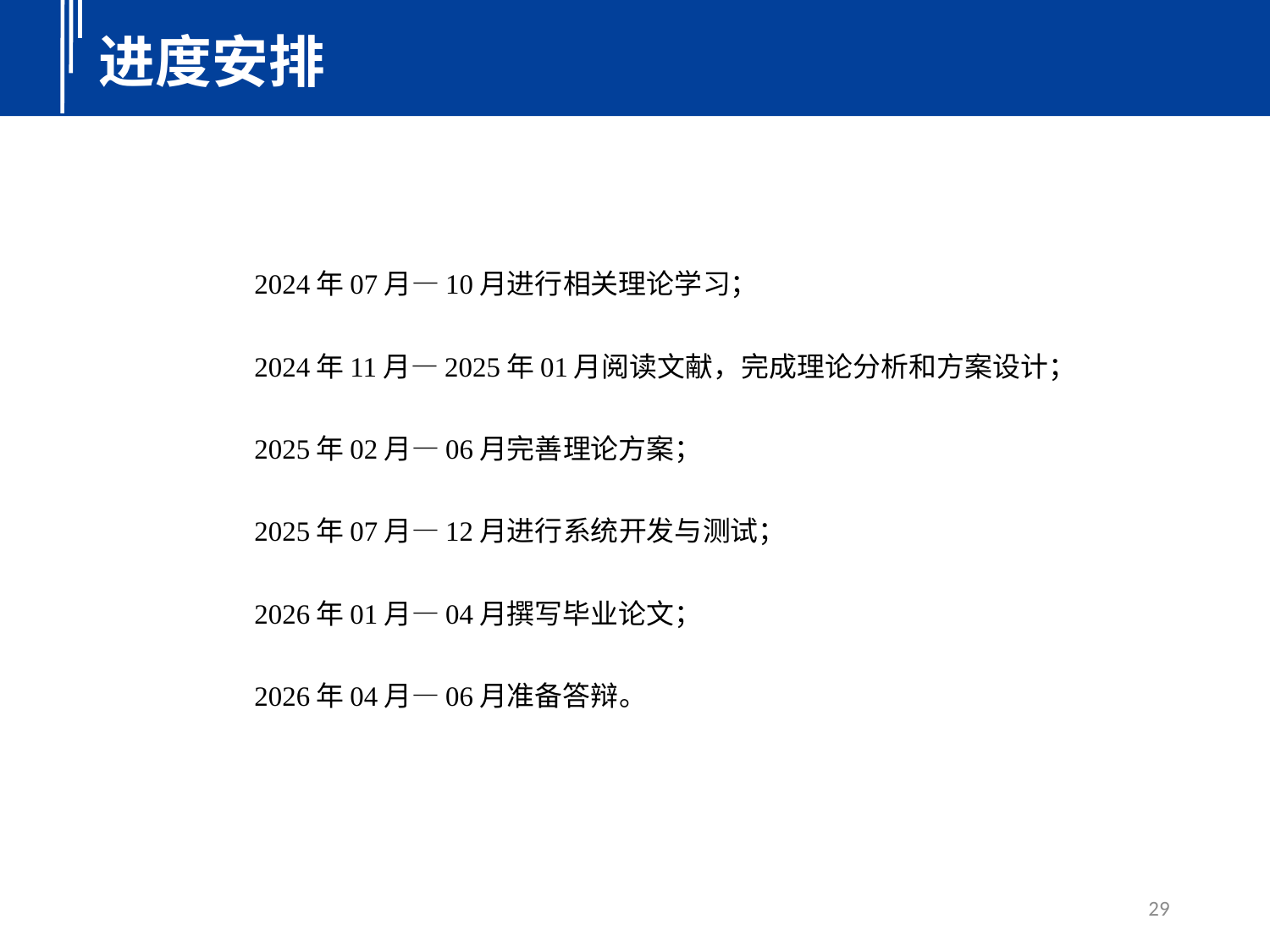

进度安排
2024年07月—10月进行相关理论学习；
2024年11月—2025年01月阅读文献，完成理论分析和方案设计；
2025年02月—06月完善理论方案；
2025年07月—12月进行系统开发与测试；
2026年01月—04月撰写毕业论文；
2026年04月—06月准备答辩。
29